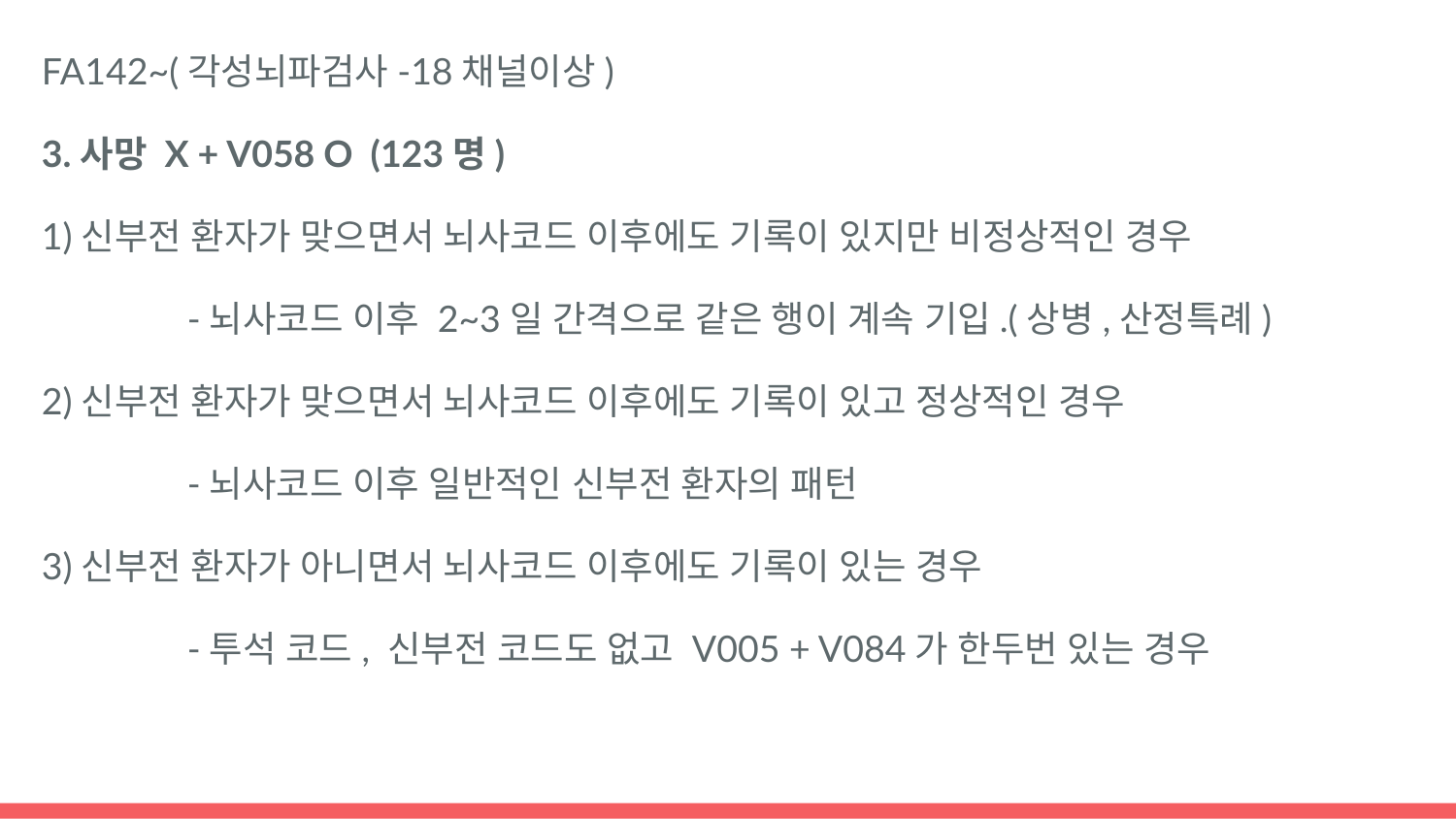

FA142~(각성뇌파검사-18채널이상)
3.사망 X + V058 O  (123명)
1)신부전 환자가 맞으면서 뇌사코드 이후에도 기록이 있지만 비정상적인 경우
	-뇌사코드 이후 2~3일 간격으로 같은 행이 계속 기입.(상병,산정특례)
2)신부전 환자가 맞으면서 뇌사코드 이후에도 기록이 있고 정상적인 경우
	-뇌사코드 이후 일반적인 신부전 환자의 패턴
3)신부전 환자가 아니면서 뇌사코드 이후에도 기록이 있는 경우
	-투석 코드, 신부전 코드도 없고 V005 + V084가 한두번 있는 경우